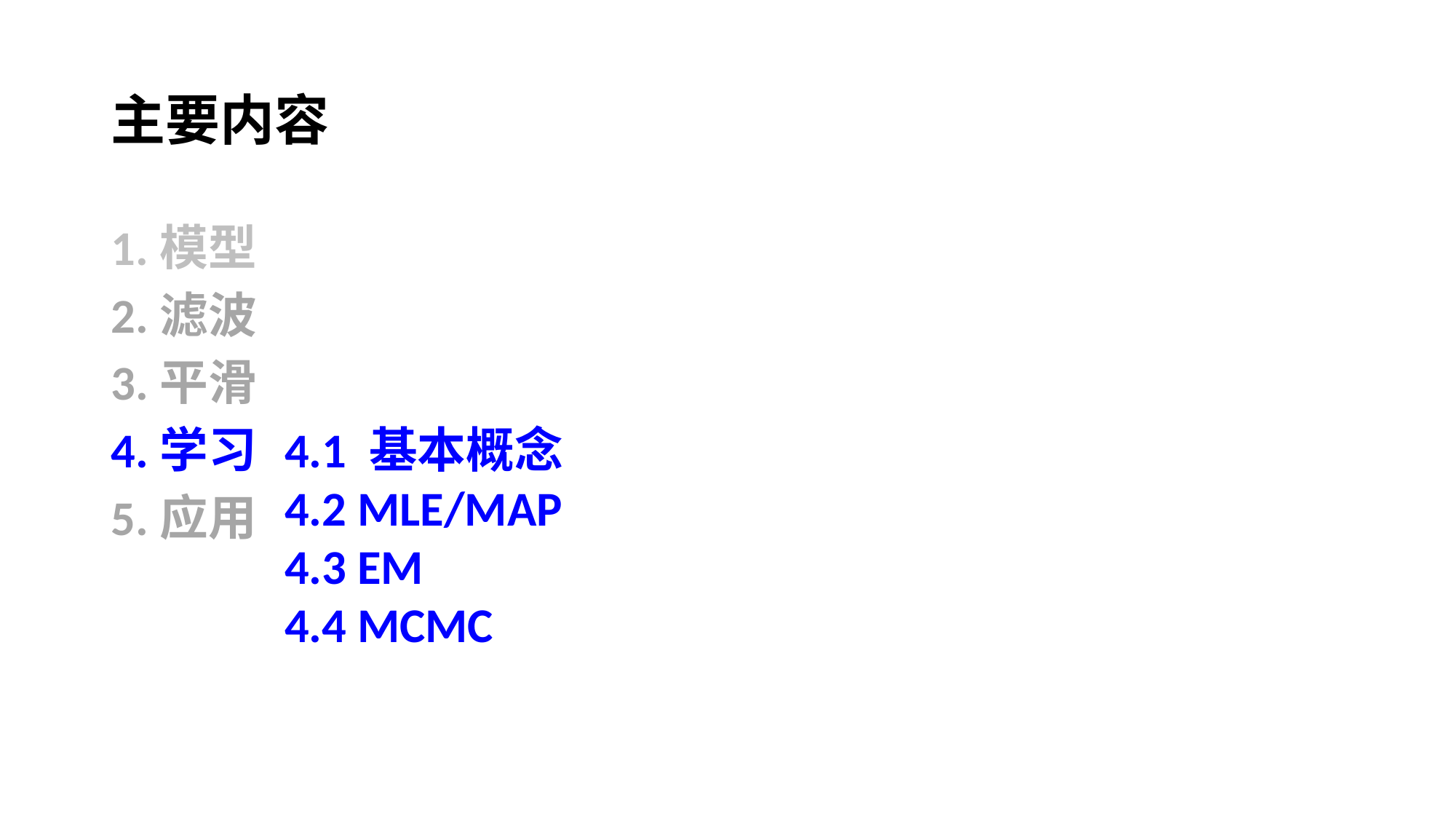

# 主要内容
1.模型
2.滤波
3.平滑
4.学习
5.应用
4.1 基本概念
4.2 MLE/MAP
4.3 EM
4.4 MCMC